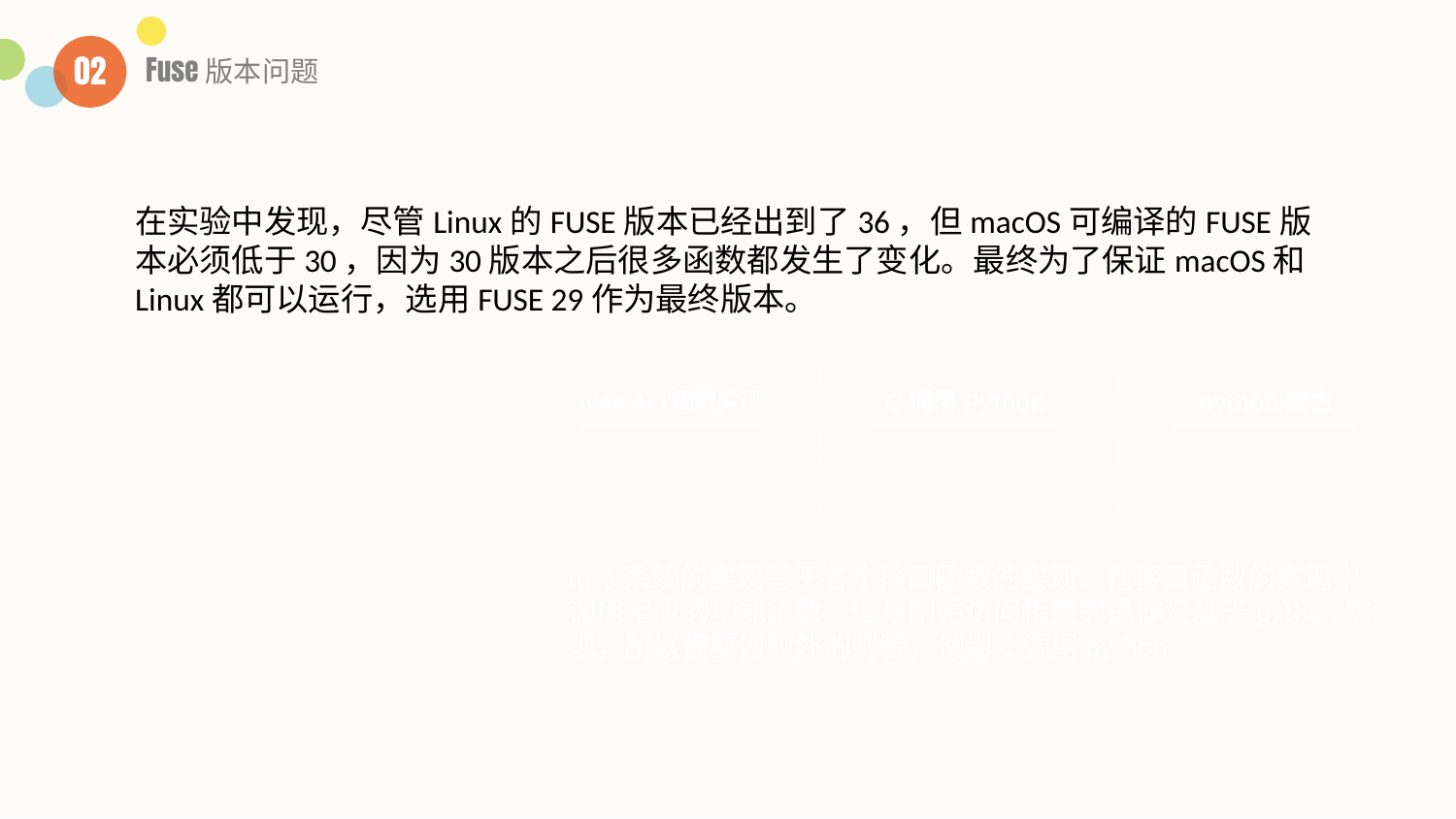

02
Fuse版本问题

在实验中发现，尽管Linux的FUSE版本已经出到了36，但macOS可编译的FUSE版本必须低于30，因为30版本之后很多函数都发生了变化。最终为了保证macOS和Linux都可以运行，选用FUSE 29作为最终版本。

fuse API函数实现
C调用Python
python爬虫

fuse系统的实现基于各个接口函数的实现，在接口函数的实现中调用相应的功能函数，但与网站访问相关的操作又基于python实现，所以需要做额外的封装，使用C调用python